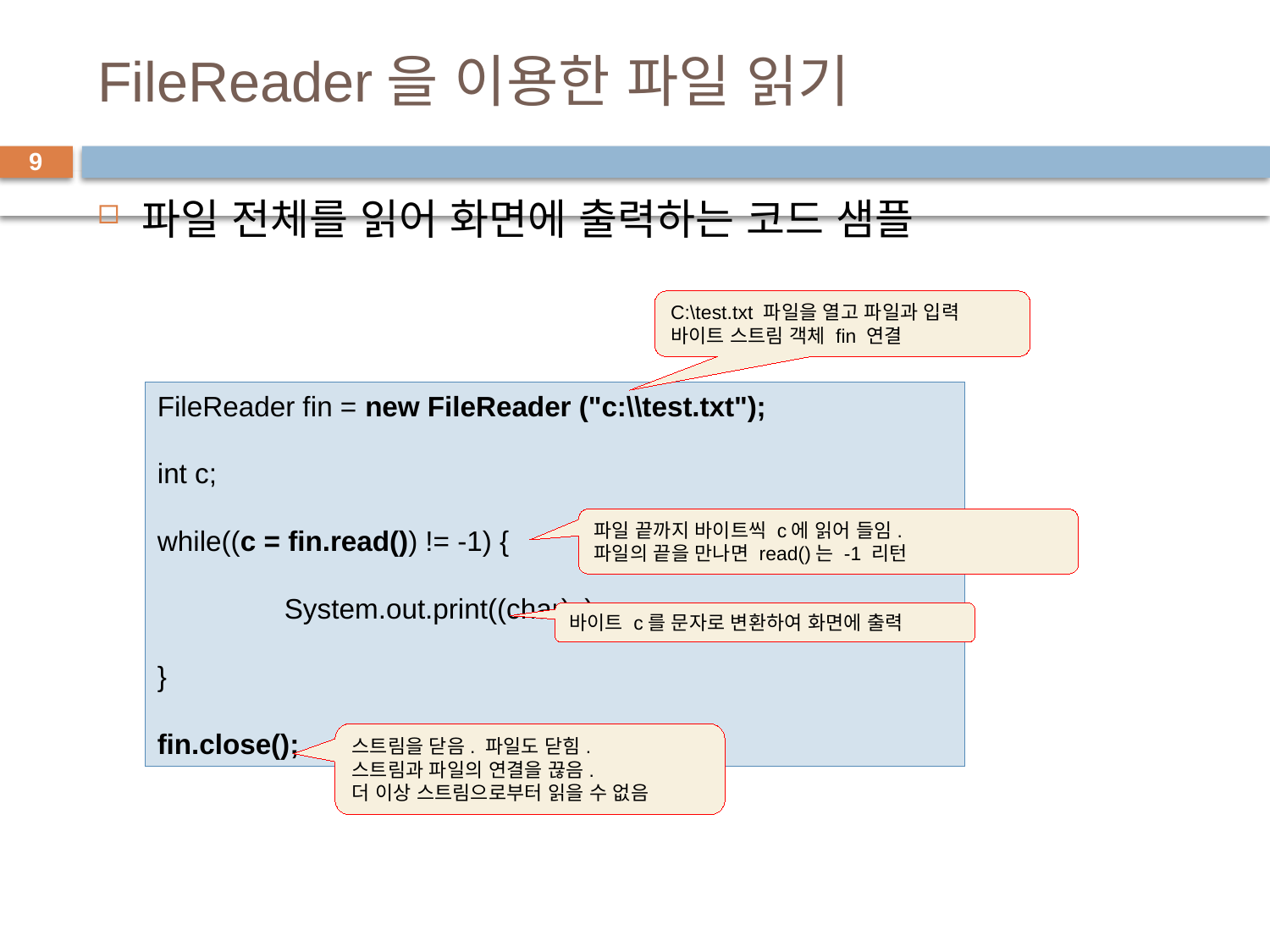

# FileReader을 이용한 파일 읽기
9
파일 전체를 읽어 화면에 출력하는 코드 샘플
C:\test.txt 파일을 열고 파일과 입력 바이트 스트림 객체 fin 연결
FileReader fin = new FileReader ("c:\\test.txt");

int c;

while((c = fin.read()) != -1) {

	System.out.print((char)c);

}

fin.close();
파일 끝까지 바이트씩 c에 읽어 들임.
파일의 끝을 만나면 read()는 -1 리턴
바이트 c를 문자로 변환하여 화면에 출력
스트림을 닫음. 파일도 닫힘.
스트림과 파일의 연결을 끊음.
더 이상 스트림으로부터 읽을 수 없음